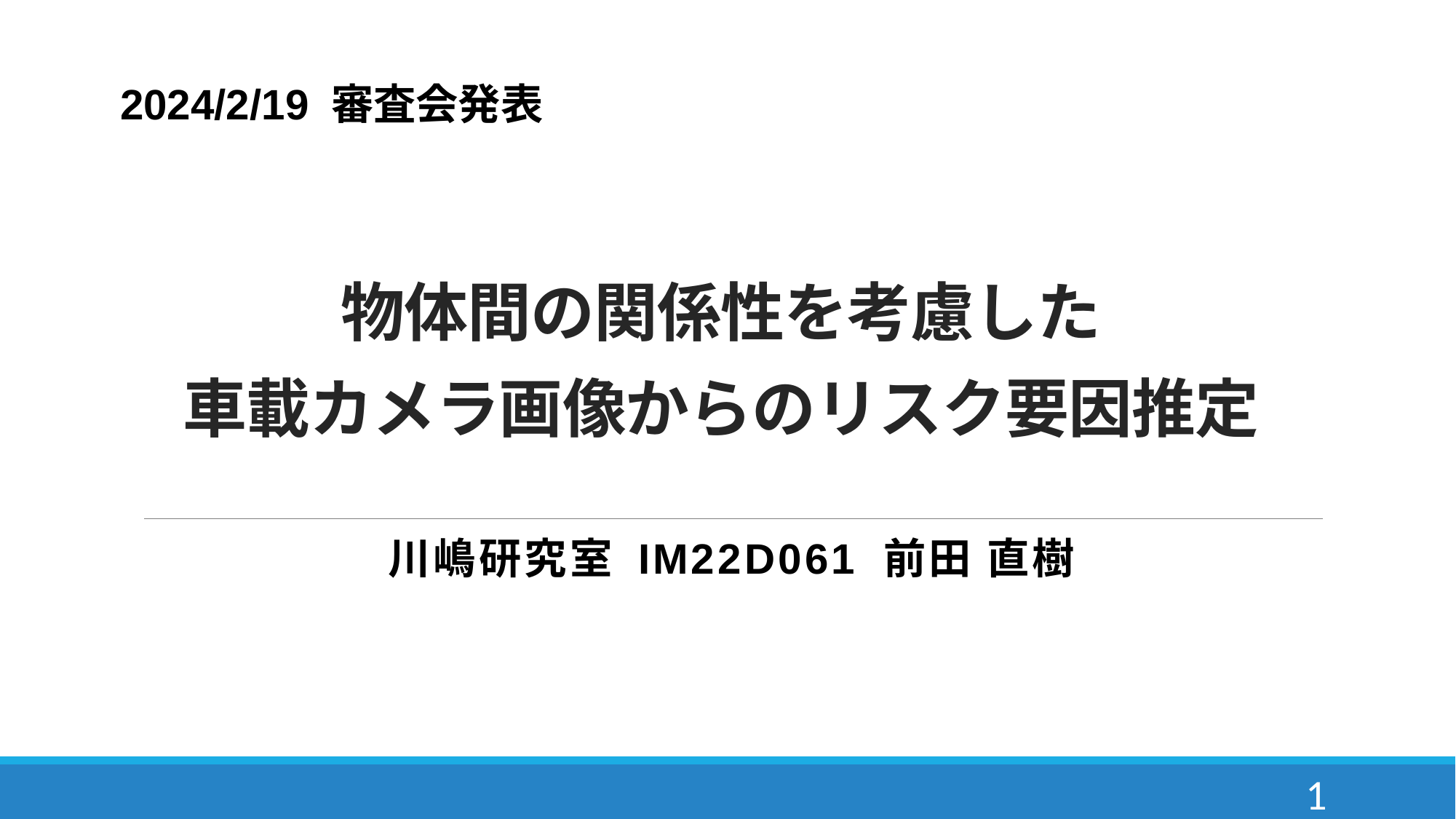

2024/2/19 審査会発表
# 物体間の関係性を考慮した 車載カメラ画像からのリスク要因推定
川嶋研究室 Im22d061 前田 直樹
1